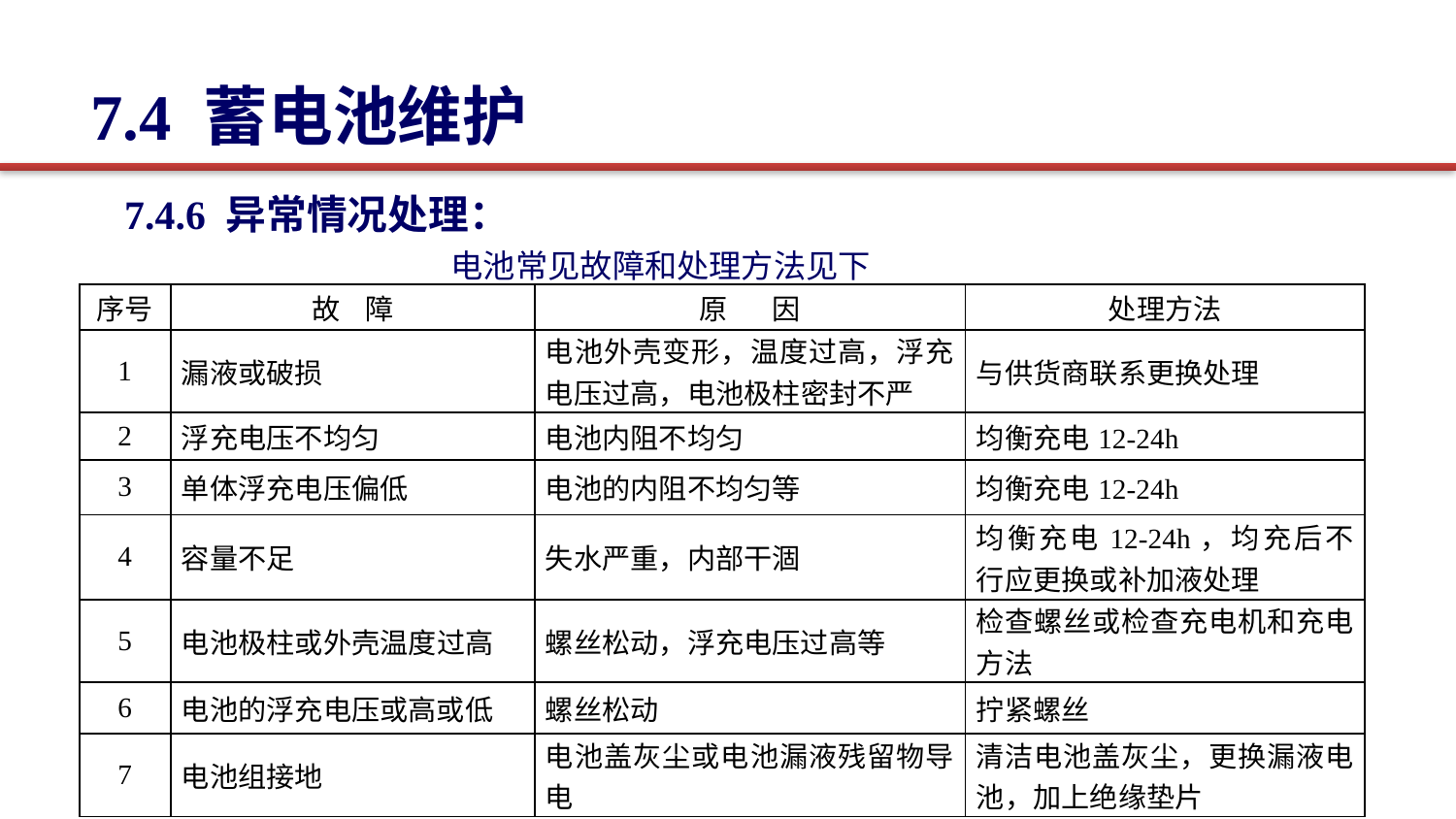

7.4 蓄电池维护

 7.4.6 异常情况处理：
电池常见故障和处理方法见下
| 序号 | 故 障 | 原 因 | 处理方法 |
| --- | --- | --- | --- |
| 1 | 漏液或破损 | 电池外壳变形，温度过高，浮充电压过高，电池极柱密封不严 | 与供货商联系更换处理 |
| 2 | 浮充电压不均匀 | 电池内阻不均匀 | 均衡充电12-24h |
| 3 | 单体浮充电压偏低 | 电池的内阻不均匀等 | 均衡充电12-24h |
| 4 | 容量不足 | 失水严重，内部干涸 | 均衡充电12-24h，均充后不行应更换或补加液处理 |
| 5 | 电池极柱或外壳温度过高 | 螺丝松动，浮充电压过高等 | 检查螺丝或检查充电机和充电方法 |
| 6 | 电池的浮充电压或高或低 | 螺丝松动 | 拧紧螺丝 |
| 7 | 电池组接地 | 电池盖灰尘或电池漏液残留物导电 | 清洁电池盖灰尘，更换漏液电池，加上绝缘垫片 |